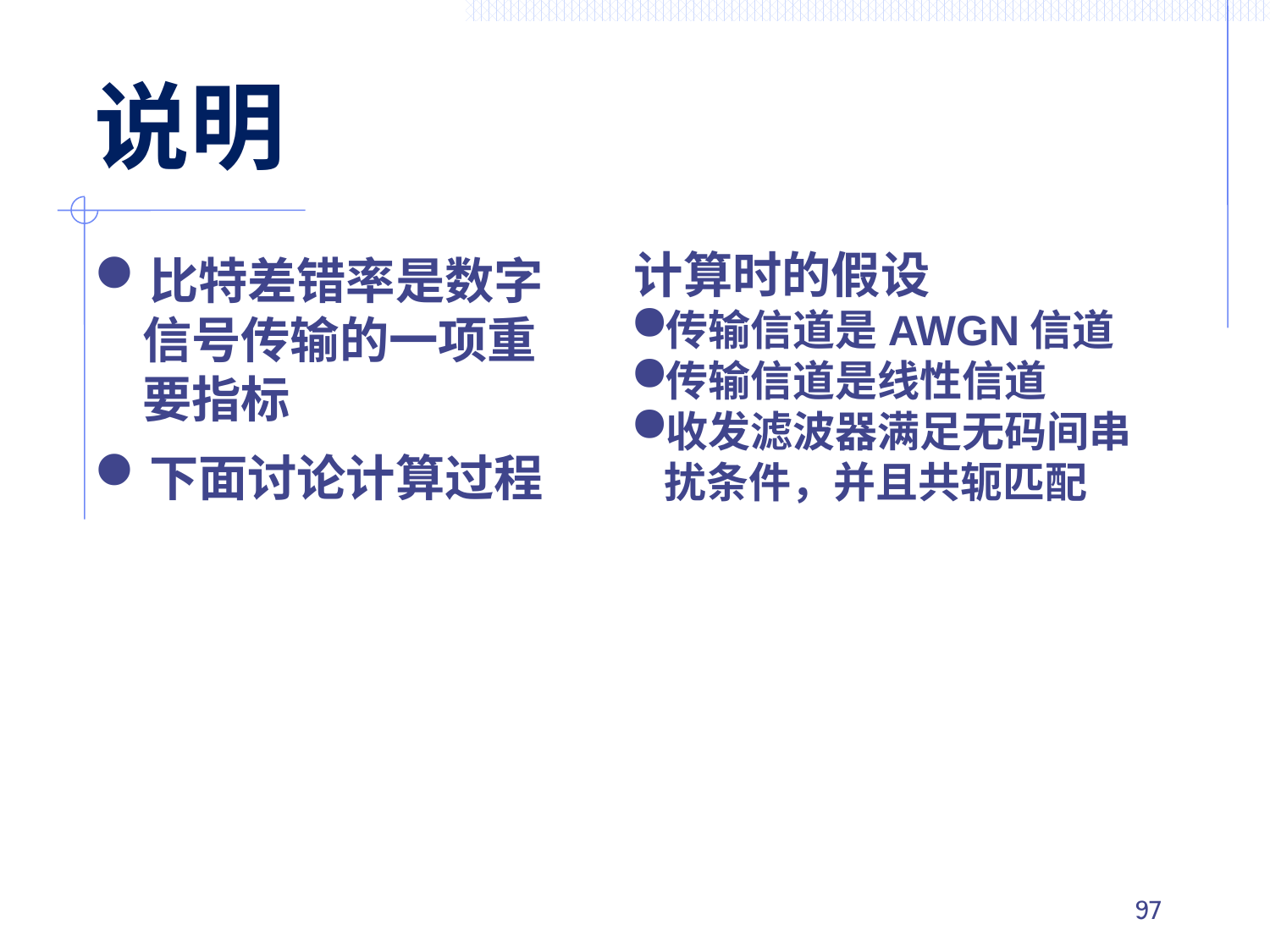

# 说明
计算时的假设
传输信道是AWGN信道
传输信道是线性信道
收发滤波器满足无码间串扰条件，并且共轭匹配
比特差错率是数字信号传输的一项重要指标
下面讨论计算过程
97